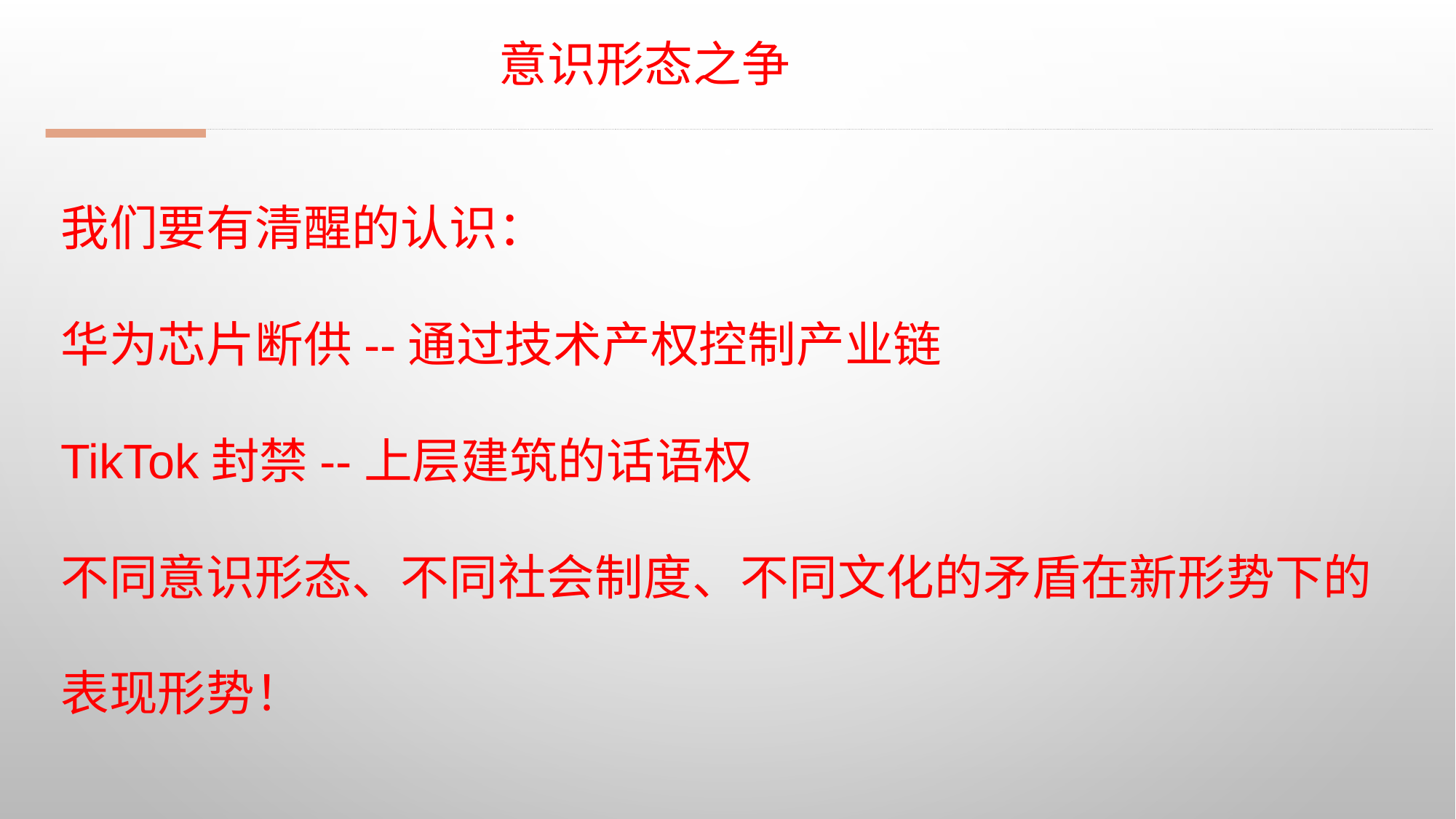

# 意识形态之争
我们要有清醒的认识：
华为芯片断供--通过技术产权控制产业链
TikTok封禁--上层建筑的话语权
不同意识形态、不同社会制度、不同文化的矛盾在新形势下的表现形势！